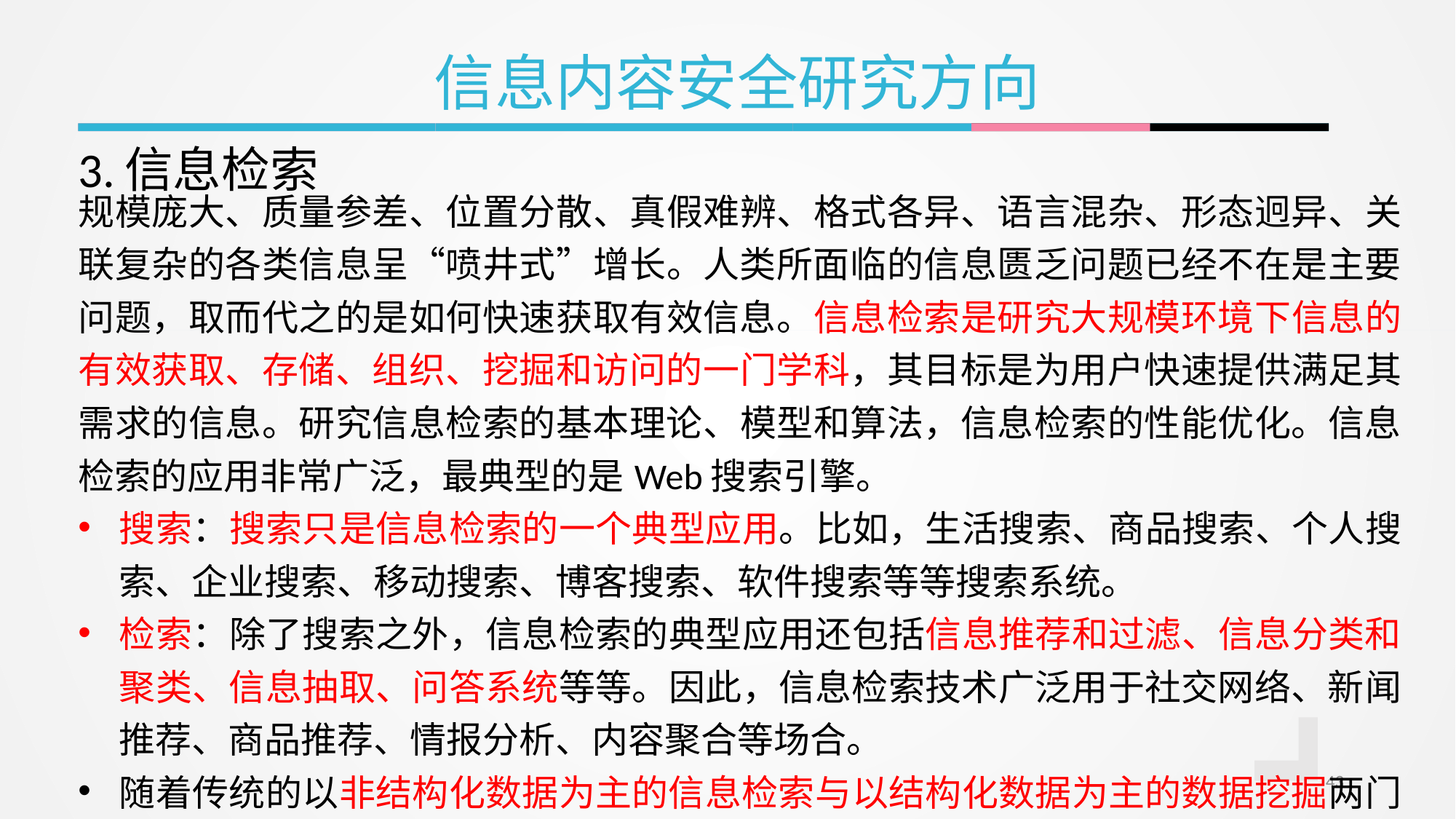

信息内容安全研究方向

| 3.信息检索 |
| --- |
| 规模庞大、质量参差、位置分散、真假难辨、格式各异、语言混杂、形态迥异、关联复杂的各类信息呈“喷井式”增长。人类所面临的信息匮乏问题已经不在是主要问题，取而代之的是如何快速获取有效信息。信息检索是研究大规模环境下信息的有效获取、存储、组织、挖掘和访问的一门学科，其目标是为用户快速提供满足其需求的信息。研究信息检索的基本理论、模型和算法，信息检索的性能优化。信息检索的应用非常广泛，最典型的是Web搜索引擎。 搜索：搜索只是信息检索的一个典型应用。比如，生活搜索、商品搜索、个人搜索、企业搜索、移动搜索、博客搜索、软件搜索等等搜索系统。 检索：除了搜索之外，信息检索的典型应用还包括信息推荐和过滤、信息分类和聚类、信息抽取、问答系统等等。因此，信息检索技术广泛用于社交网络、新闻推荐、商品推荐、情报分析、内容聚合等场合。 随着传统的以非结构化数据为主的信息检索与以结构化数据为主的数据挖掘两门学科的逐渐融合，很多传统的数据挖掘应用领域中也广泛地用到信息检索技术，比如商业智能领域。 |
| --- |

43